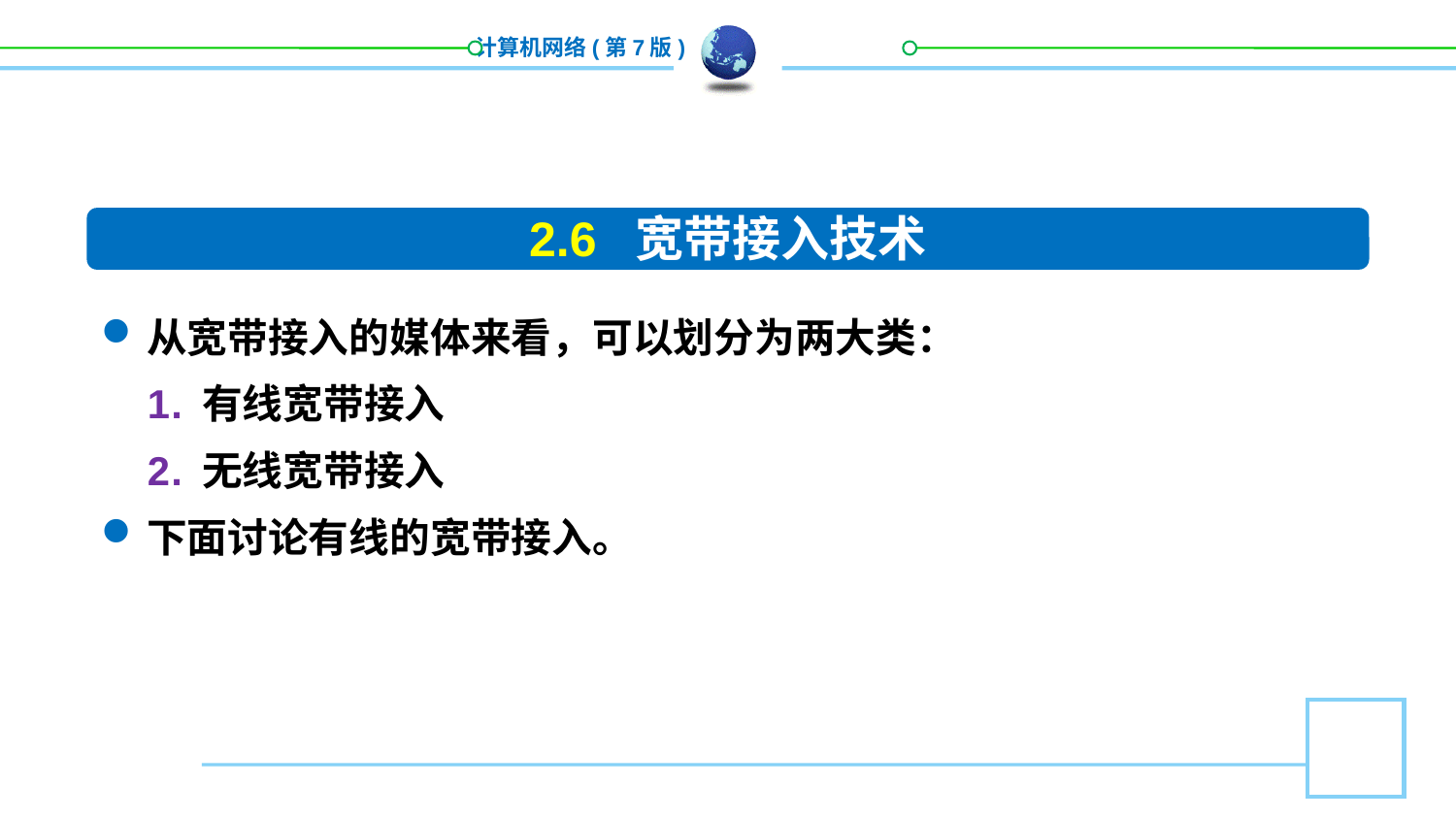

2.6  宽带接入技术

从宽带接入的媒体来看，可以划分为两大类：
有线宽带接入
无线宽带接入
下面讨论有线的宽带接入。